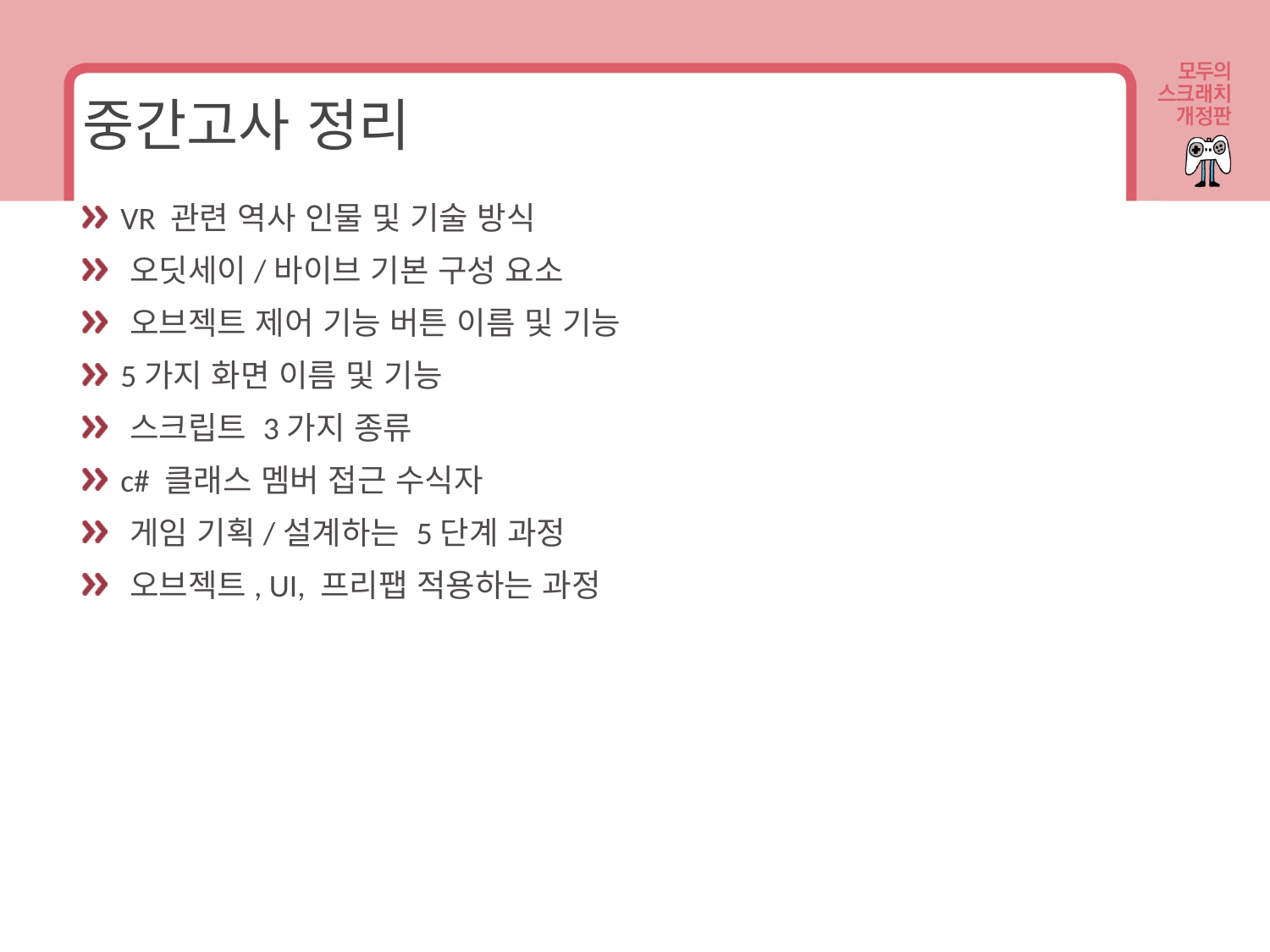

# 중간고사 정리
 VR 관련 역사 인물 및 기술 방식
 오딧세이/바이브 기본 구성 요소
 오브젝트 제어 기능 버튼 이름 및 기능
 5가지 화면 이름 및 기능
 스크립트 3가지 종류
 c# 클래스 멤버 접근 수식자
 게임 기획/설계하는 5단계 과정
 오브젝트, UI, 프리팹 적용하는 과정